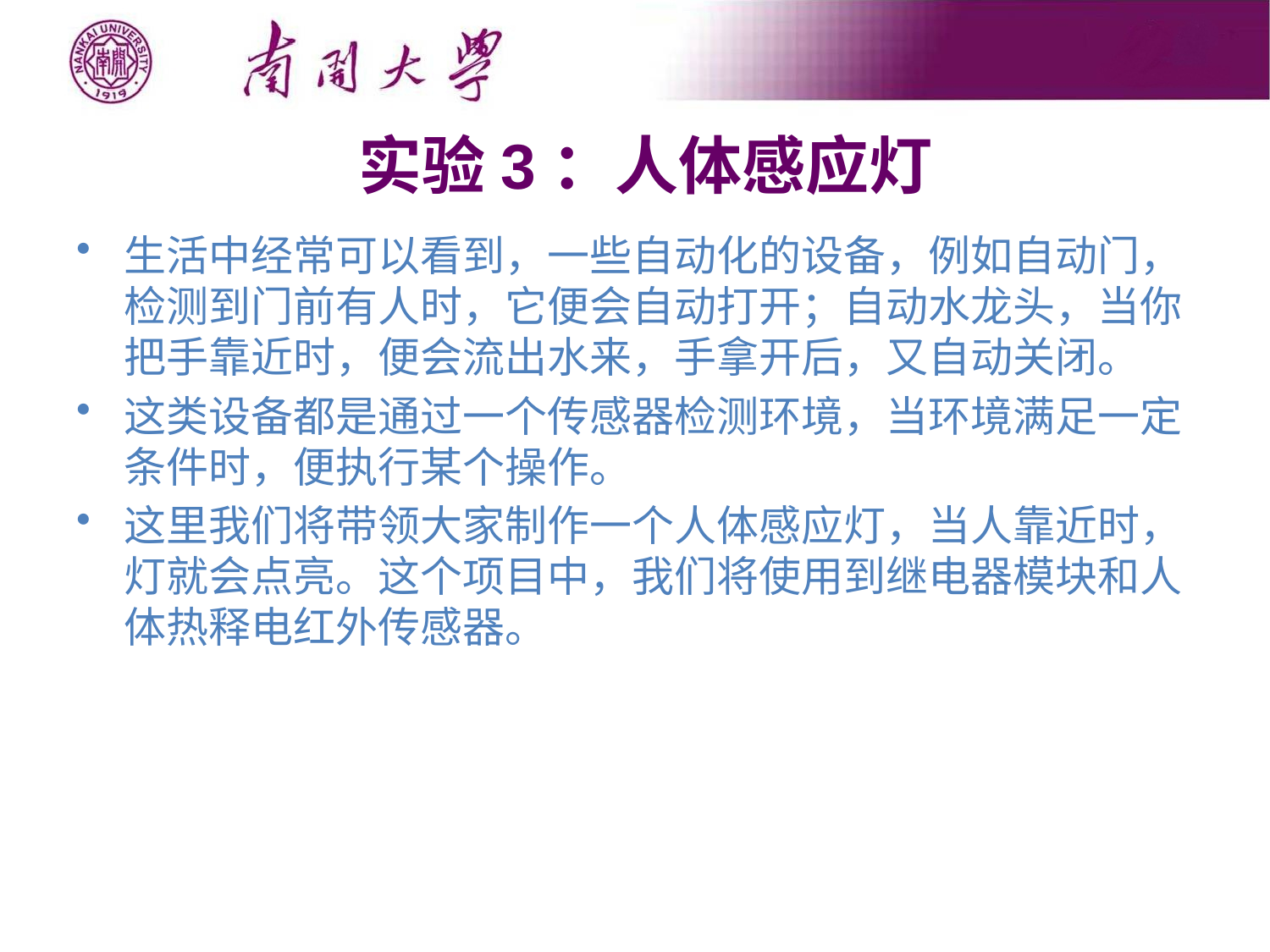

# 实验3：人体感应灯
生活中经常可以看到，一些自动化的设备，例如自动门，检测到门前有人时，它便会自动打开；自动水龙头，当你把手靠近时，便会流出水来，手拿开后，又自动关闭。
这类设备都是通过一个传感器检测环境，当环境满足一定条件时，便执行某个操作。
这里我们将带领大家制作一个人体感应灯，当人靠近时，灯就会点亮。这个项目中，我们将使用到继电器模块和人体热释电红外传感器。